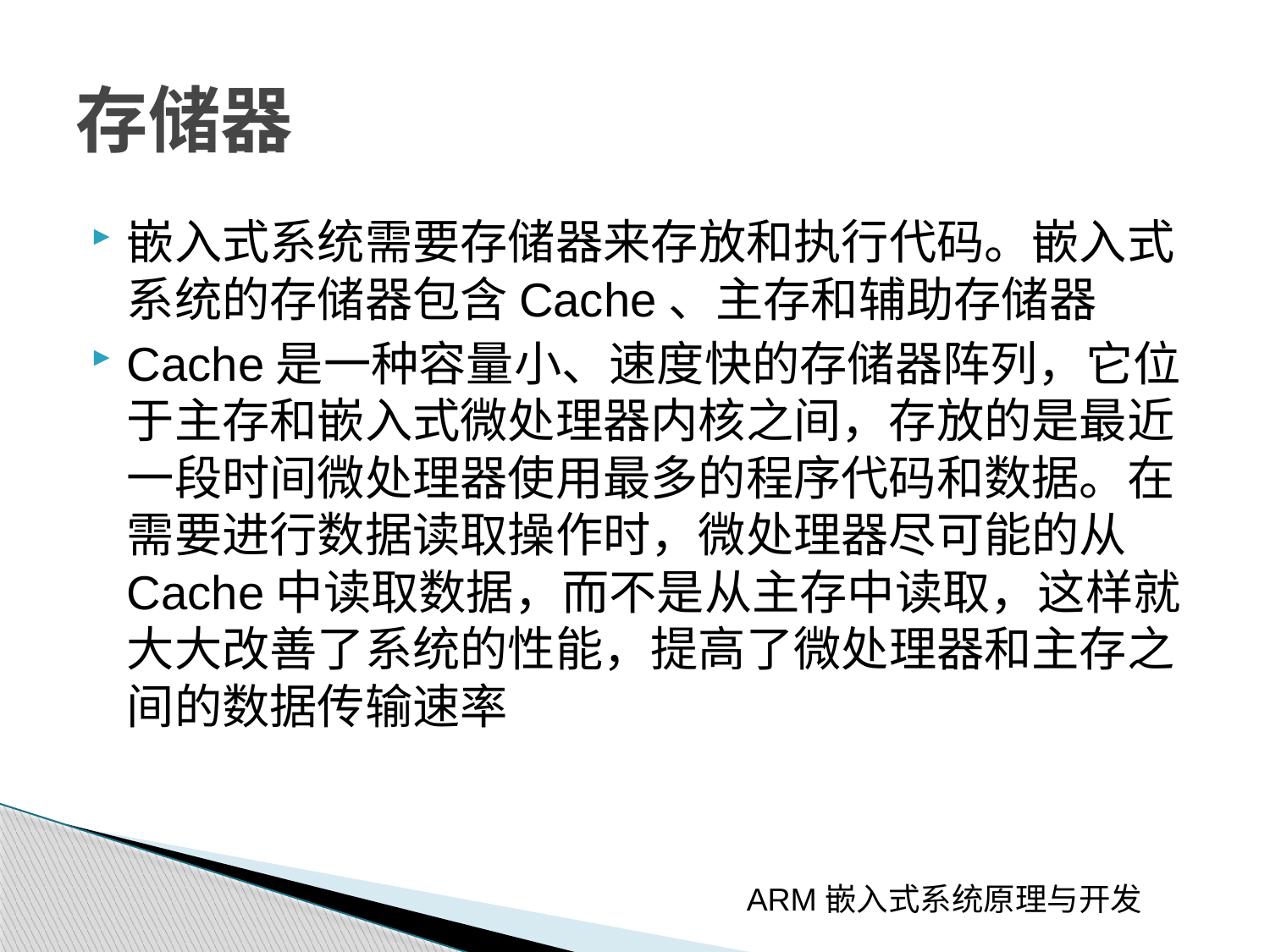

# 存储器
嵌入式系统需要存储器来存放和执行代码。嵌入式系统的存储器包含Cache、主存和辅助存储器
Cache是一种容量小、速度快的存储器阵列，它位于主存和嵌入式微处理器内核之间，存放的是最近一段时间微处理器使用最多的程序代码和数据。在需要进行数据读取操作时，微处理器尽可能的从Cache中读取数据，而不是从主存中读取，这样就大大改善了系统的性能，提高了微处理器和主存之间的数据传输速率
ARM嵌入式系统原理与开发